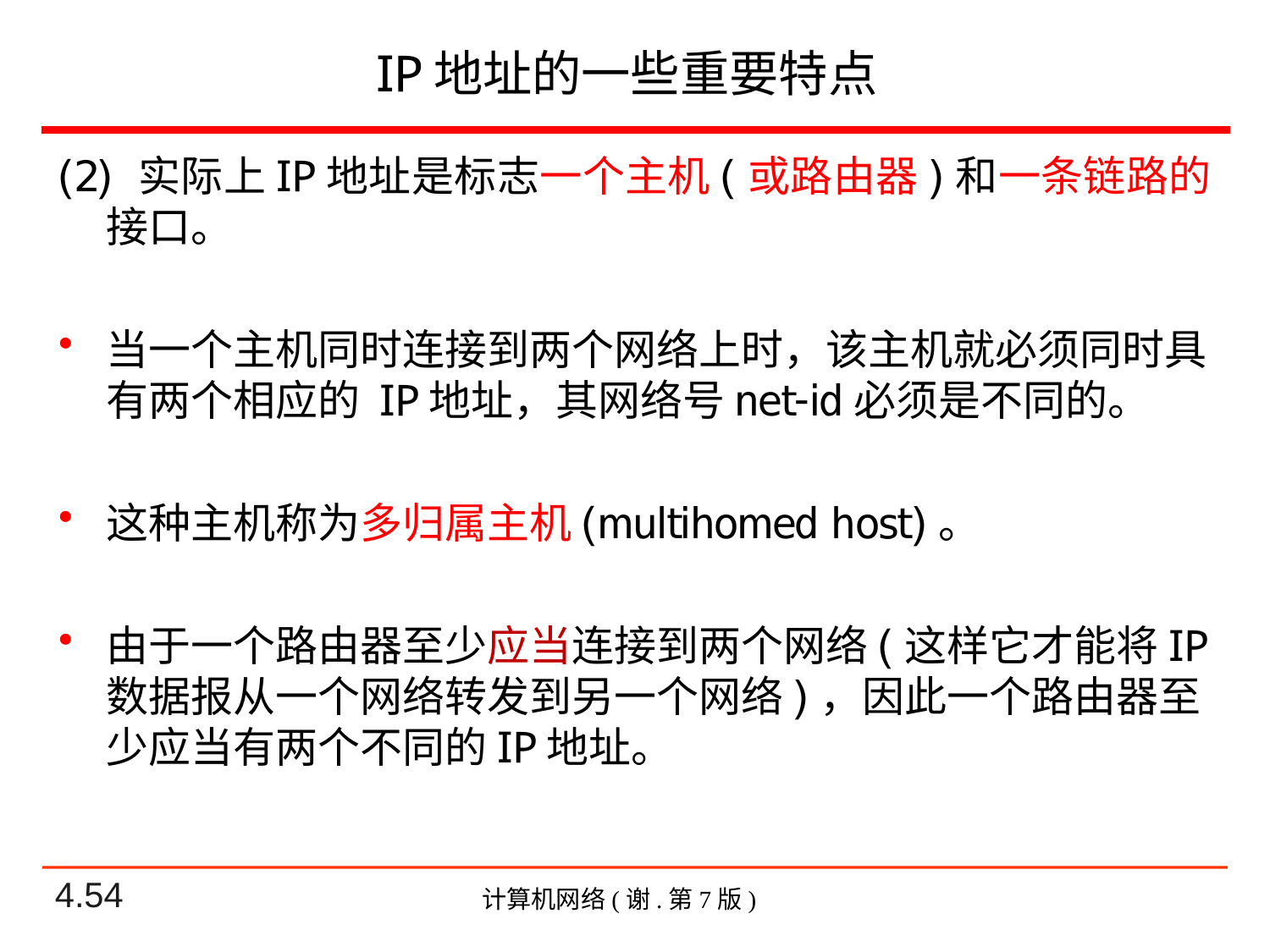

# IP地址的一些重要特点
(2) 实际上IP地址是标志一个主机(或路由器)和一条链路的接口。

当一个主机同时连接到两个网络上时，该主机就必须同时具有两个相应的 IP地址，其网络号net-id必须是不同的。

这种主机称为多归属主机(multihomed host)。

由于一个路由器至少应当连接到两个网络(这样它才能将IP 数据报从一个网络转发到另一个网络)，因此一个路由器至少应当有两个不同的IP地址。